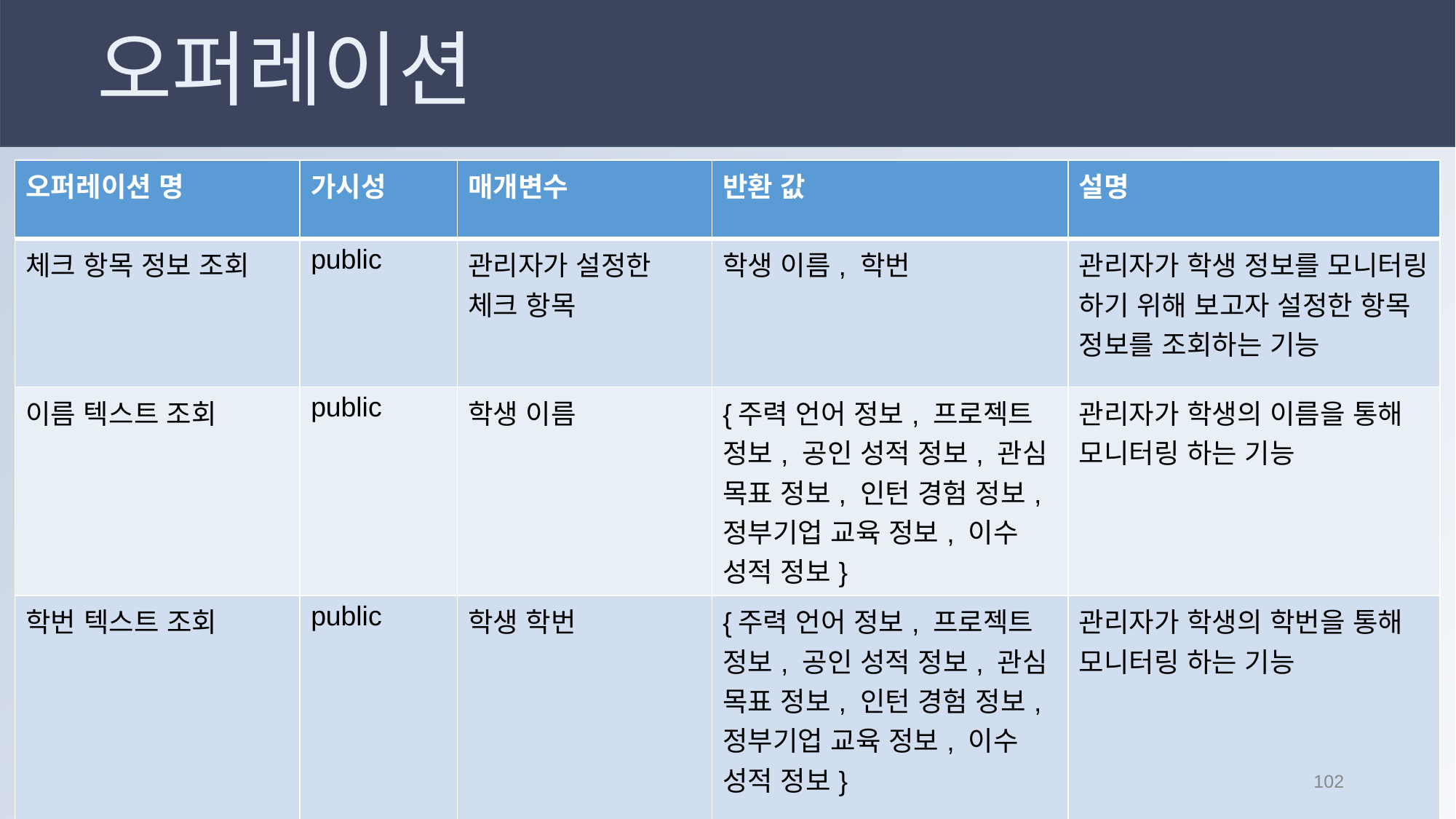

오퍼레이션

| 오퍼레이션 명 | 가시성 | 매개변수 | 반환 값 | 설명 |
| --- | --- | --- | --- | --- |
| 체크 항목 정보 조회 | public | 관리자가 설정한 체크 항목 | 학생 이름, 학번 | 관리자가 학생 정보를 모니터링 하기 위해 보고자 설정한 항목 정보를 조회하는 기능 |
| 이름 텍스트 조회 | public | 학생 이름 | {주력 언어 정보, 프로젝트 정보, 공인 성적 정보, 관심 목표 정보, 인턴 경험 정보, 정부기업 교육 정보, 이수 성적 정보} | 관리자가 학생의 이름을 통해 모니터링 하는 기능 |
| 학번 텍스트 조회 | public | 학생 학번 | {주력 언어 정보, 프로젝트 정보, 공인 성적 정보, 관심 목표 정보, 인턴 경험 정보, 정부기업 교육 정보, 이수 성적 정보} | 관리자가 학생의 학번을 통해 모니터링 하는 기능 |
102